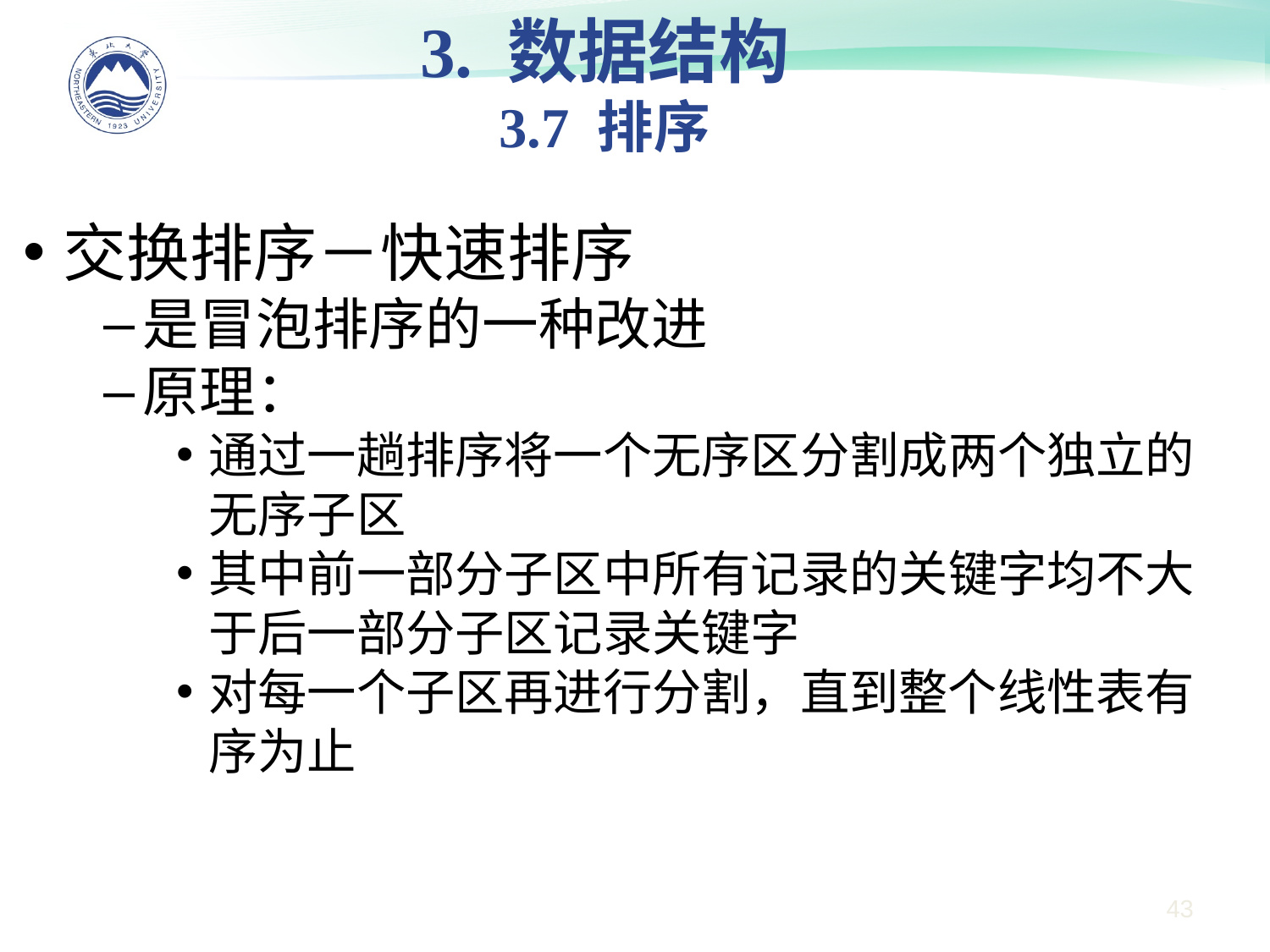

3. 数据结构
3.7 排序
交换排序－快速排序
是冒泡排序的一种改进
原理：
通过一趟排序将一个无序区分割成两个独立的无序子区
其中前一部分子区中所有记录的关键字均不大于后一部分子区记录关键字
对每一个子区再进行分割，直到整个线性表有序为止
43